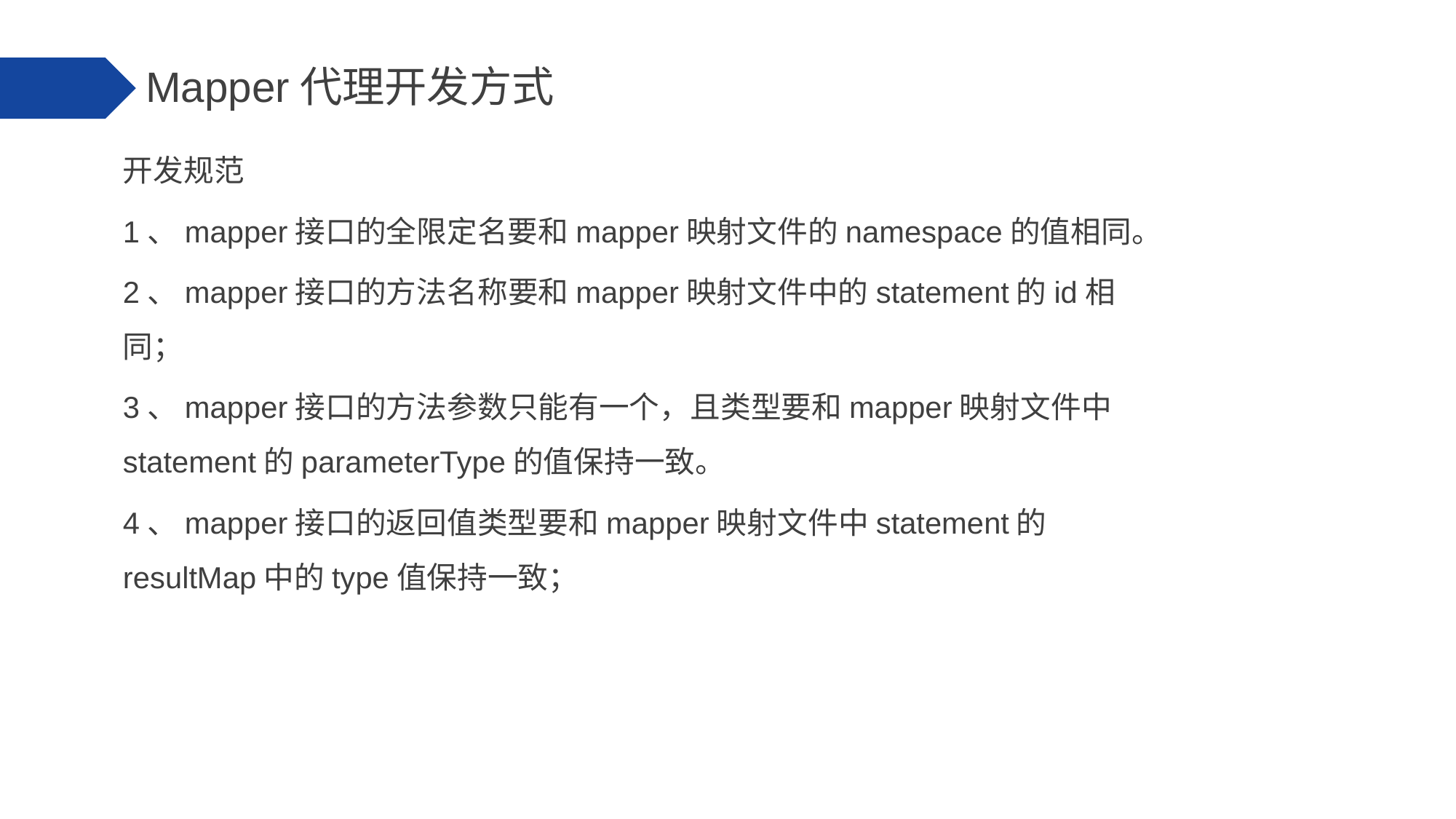

Mapper代理开发方式
开发规范
1、mapper接口的全限定名要和mapper映射文件的namespace的值相同。
2、mapper接口的方法名称要和mapper映射文件中的statement的id相同；
3、mapper接口的方法参数只能有一个，且类型要和mapper映射文件中statement的parameterType的值保持一致。
4、mapper接口的返回值类型要和mapper映射文件中statement的resultMap中的type值保持一致；